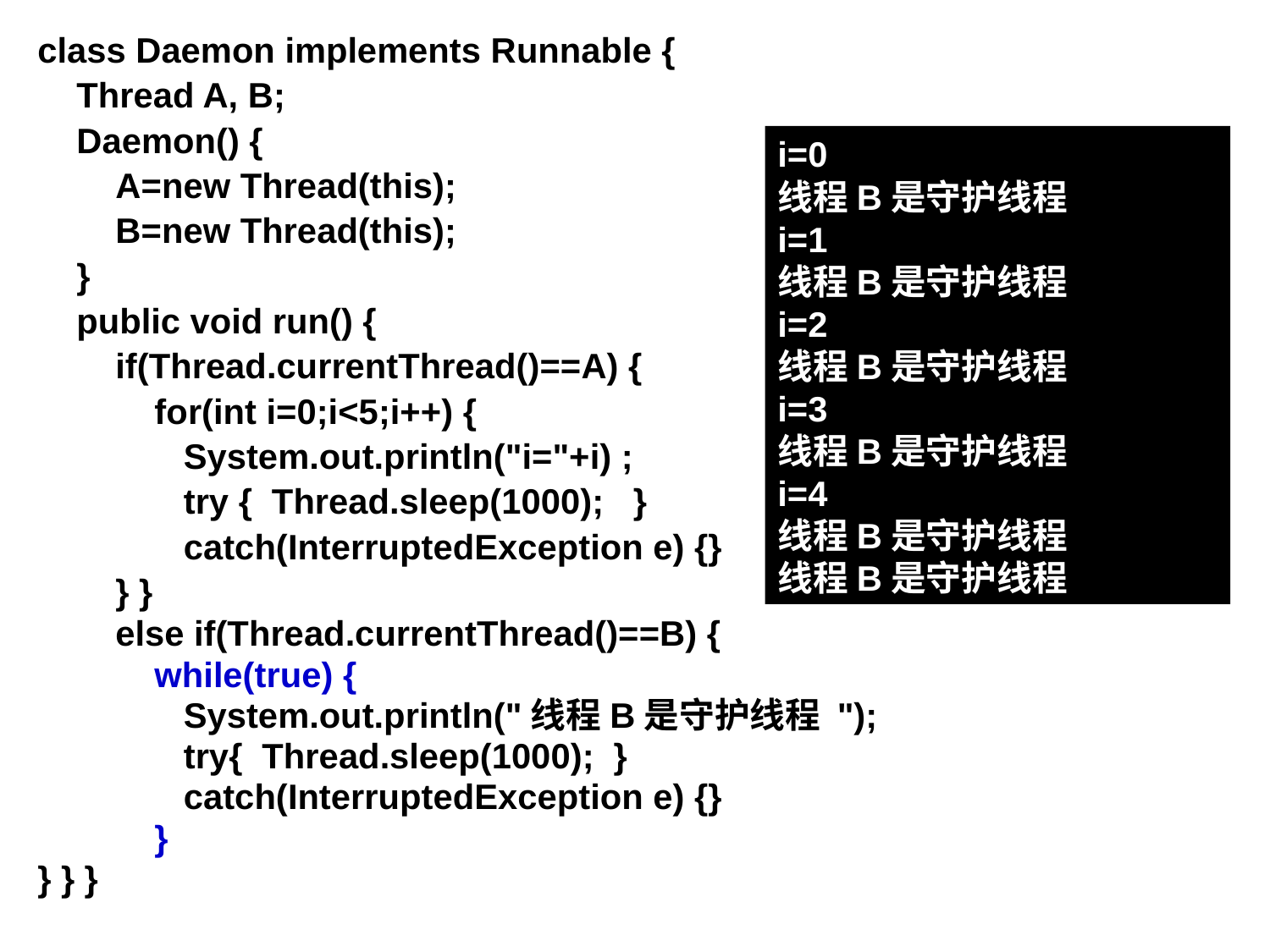

class Daemon implements Runnable {
    Thread A, B;
    Daemon() {
        A=new Thread(this);
        B=new Thread(this);
    }
    public void run() {
        if(Thread.currentThread()==A) {
            for(int i=0;i<5;i++) {
               System.out.println("i="+i) ;
               try {  Thread.sleep(1000);   }
               catch(InterruptedException e) {}
        } }
        else if(Thread.currentThread()==B) {
            while(true) {
               System.out.println("线程B是守护线程 ");
               try{  Thread.sleep(1000);  }
               catch(InterruptedException e) {}
            }
} } }

i=0
线程B是守护线程
i=1
线程B是守护线程
i=2
线程B是守护线程
i=3
线程B是守护线程
i=4
线程B是守护线程
线程B是守护线程